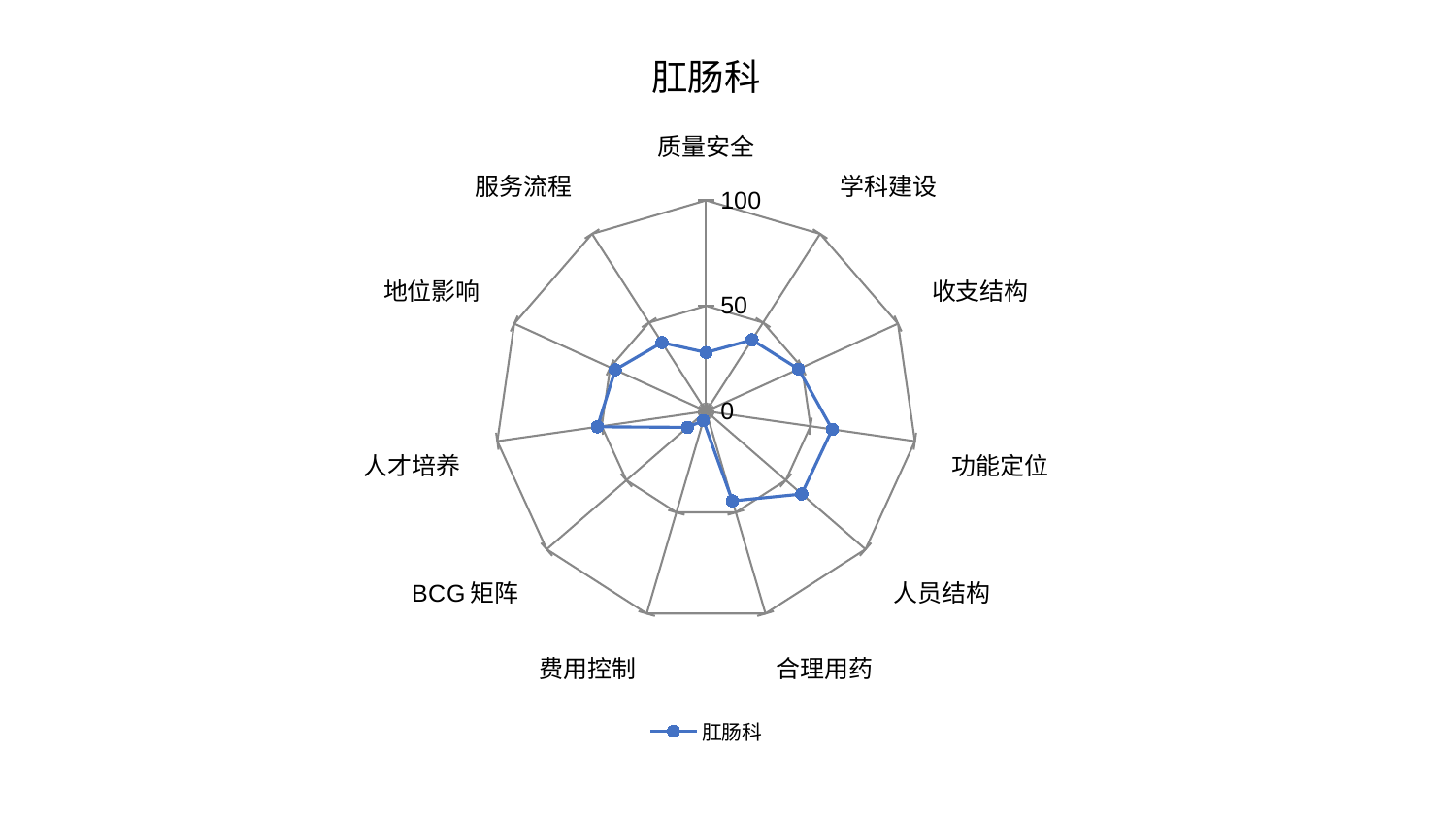

### Chart: 肛肠科

| Category | 肛肠科 |
|---|---|
| 质量安全 | 27.85727627319409 |
| 学科建设 | 40.27069708671841 |
| 收支结构 | 48.1761320613123 |
| 功能定位 | 60.41752204953606 |
| 人员结构 | 59.967325807460156 |
| 合理用药 | 44.332300454355156 |
| 费用控制 | 4.615288667245338 |
| BCG矩阵 | 11.743057056822526 |
| 人才培养 | 52.077861269383526 |
| 地位影响 | 47.37202111408549 |
| 服务流程 | 38.719856777262535 |
137